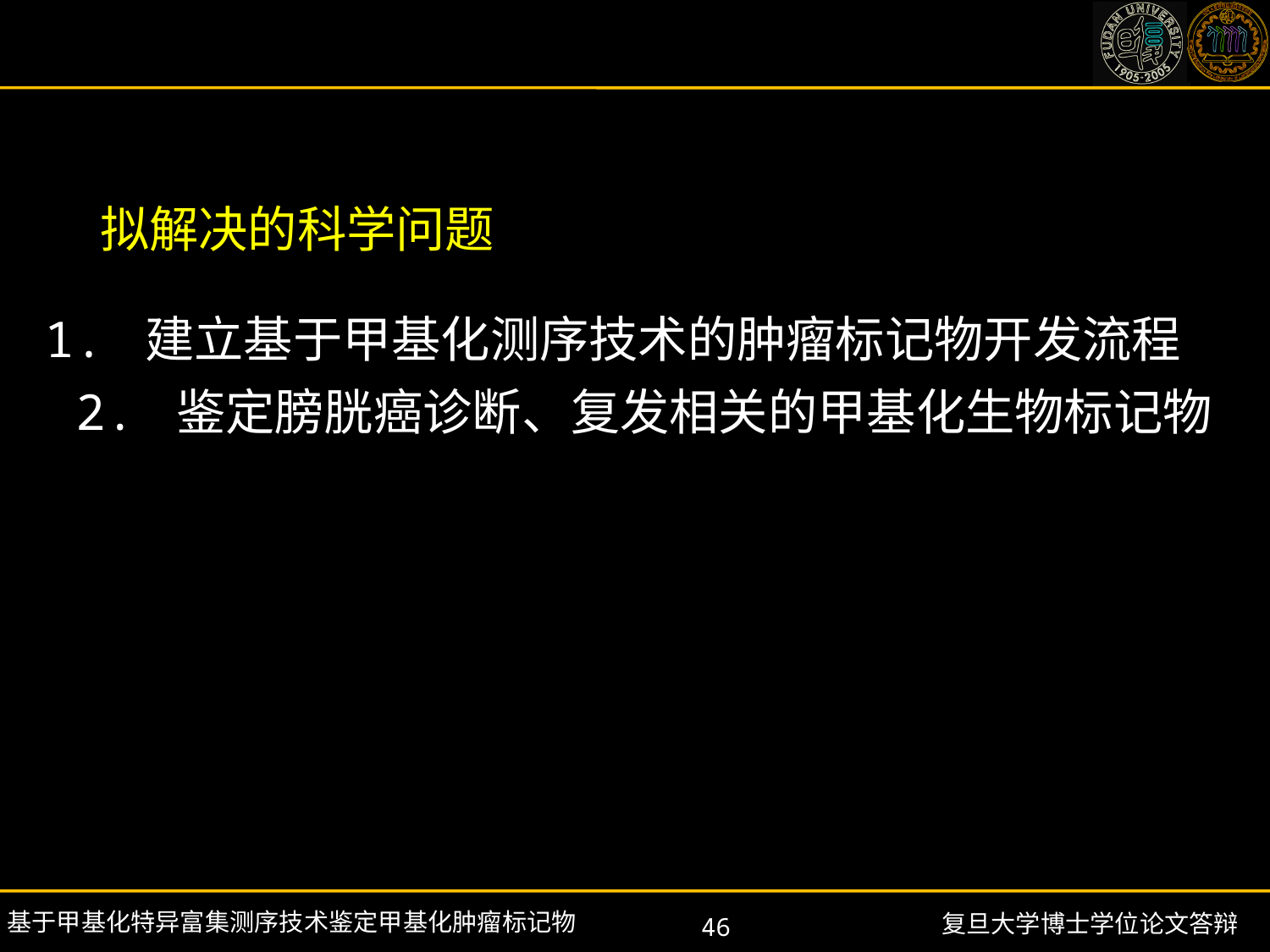

拟解决的科学问题
1. 建立基于甲基化测序技术的肿瘤标记物开发流程
2. 鉴定膀胱癌诊断、复发相关的甲基化生物标记物
 基于甲基化特异富集测序技术鉴定甲基化肿瘤标记物
复旦大学博士学位论文答辩
46